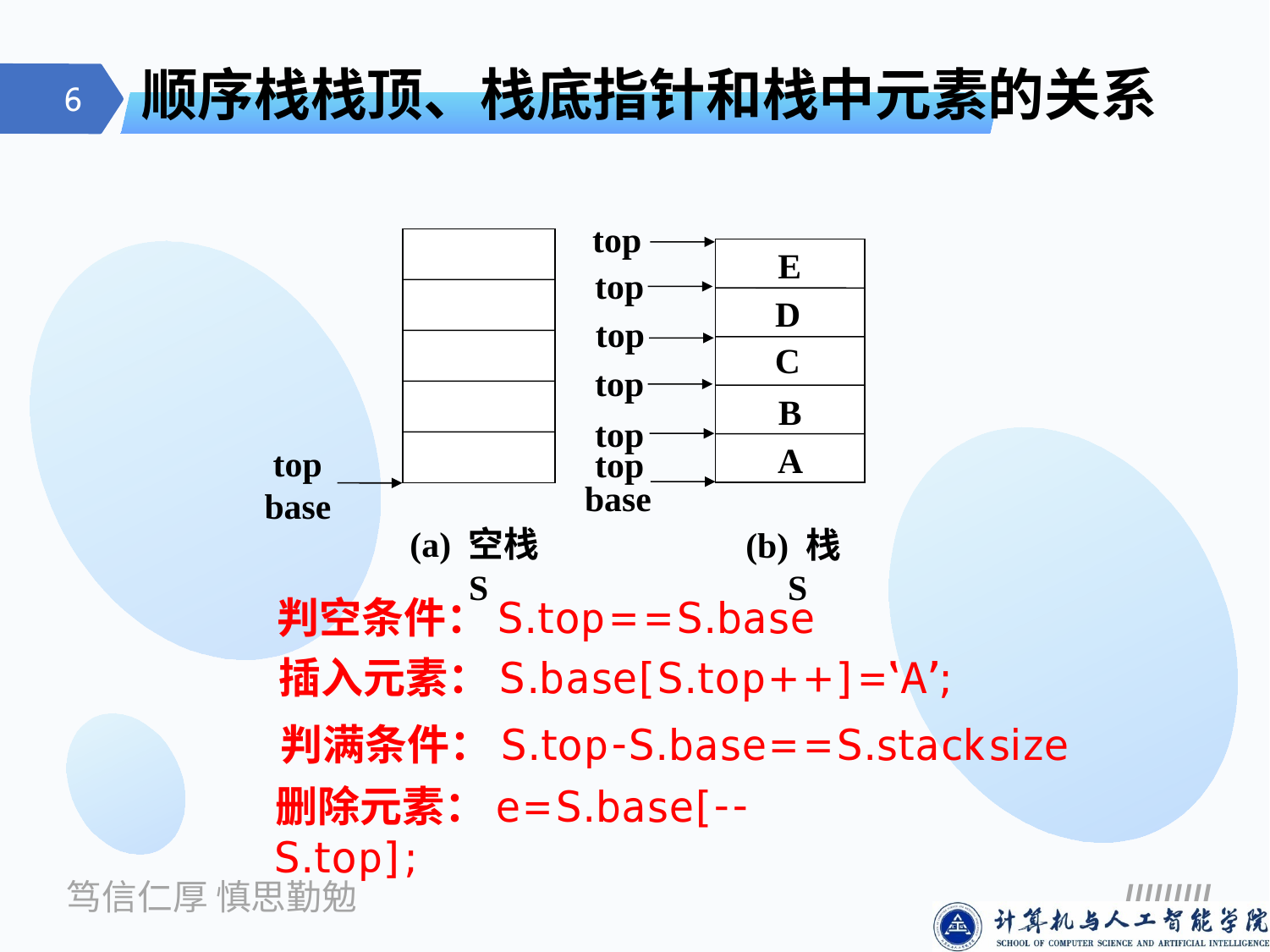

# 顺序栈栈顶、栈底指针和栈中元素的关系
top

top
base

(a) 空栈S

E

base

top

D
top

C
top

B
top

A

top
(b) 栈S

判空条件：S.top==S.base
插入元素：S.base[S.top++]=‘A’;
判满条件：S.top-S.base==S.stacksize
删除元素：e=S.base[--S.top];